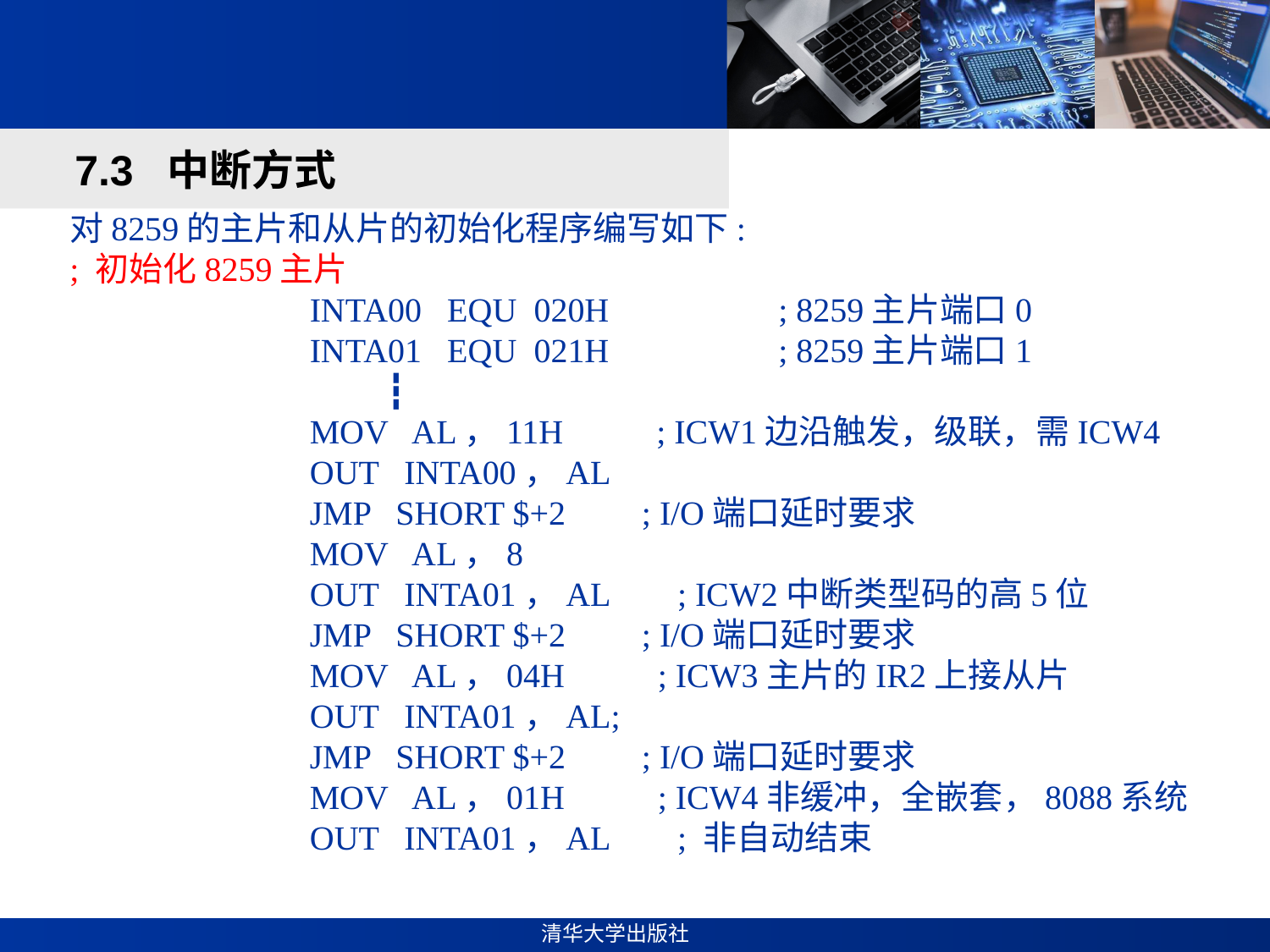

#
7.3  中断方式
对8259的主片和从片的初始化程序编写如下:
; 初始化8259主片
INTA00   EQU  020H                    ; 8259主片端口0
INTA01   EQU  021H                    ; 8259主片端口1
         ┇
MOV   AL，11H           ; ICW1边沿触发，级联，需ICW4
OUT   INTA00，AL
JMP   SHORT $+2         ; I/O端口延时要求
MOV   AL，8
OUT   INTA01，AL        ; ICW2中断类型码的高5位
JMP   SHORT $+2         ; I/O端口延时要求
MOV   AL，04H           ; ICW3主片的IR2上接从片
OUT   INTA01，AL;
JMP   SHORT $+2         ; I/O端口延时要求
MOV   AL，01H           ; ICW4非缓冲，全嵌套，8088系统
OUT   INTA01，AL        ; 非自动结束